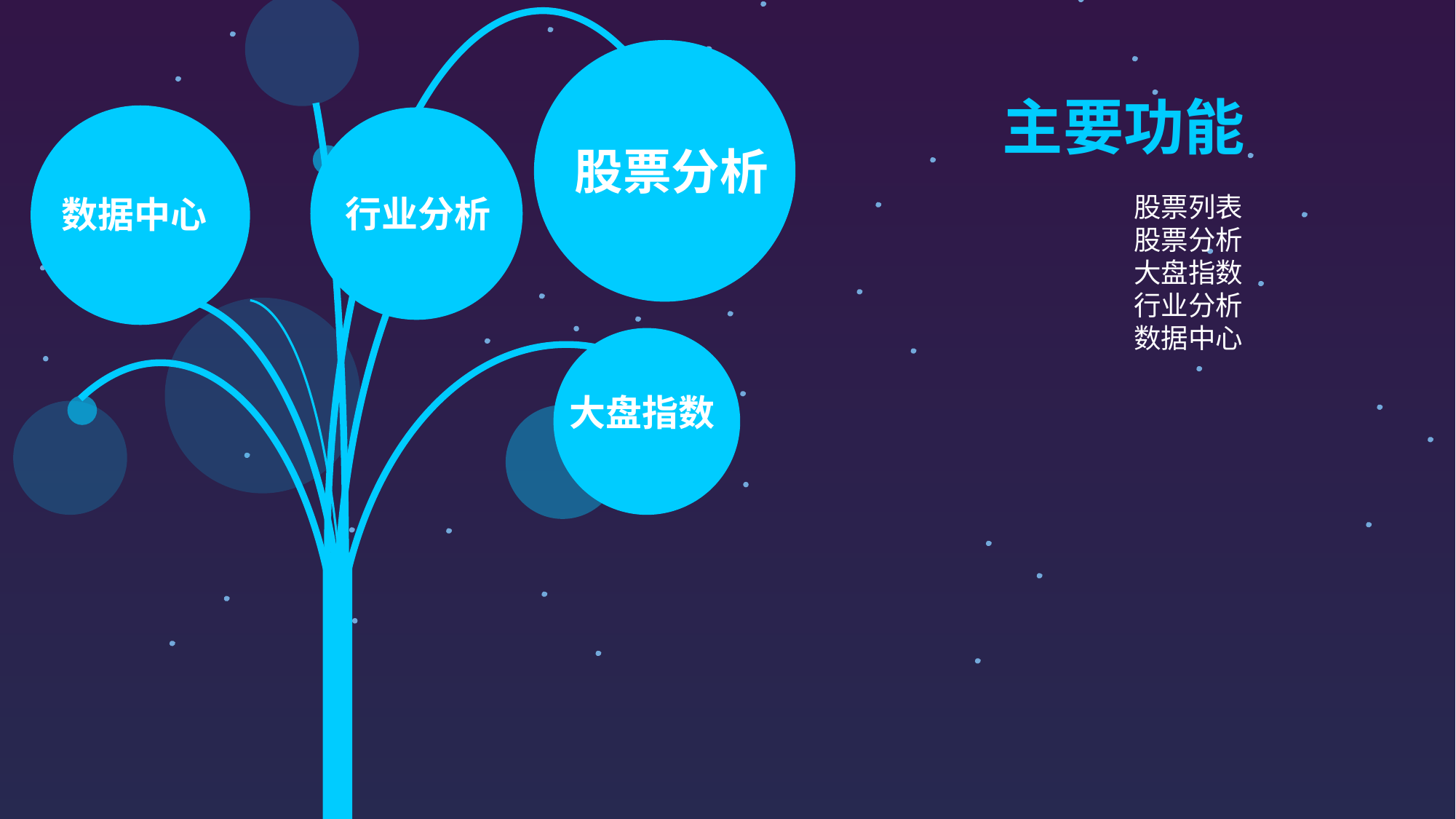

股票分析
主要功能

数据中心

行业分析

股票列表
股票分析
大盘指数
行业分析
数据中心

大盘指数